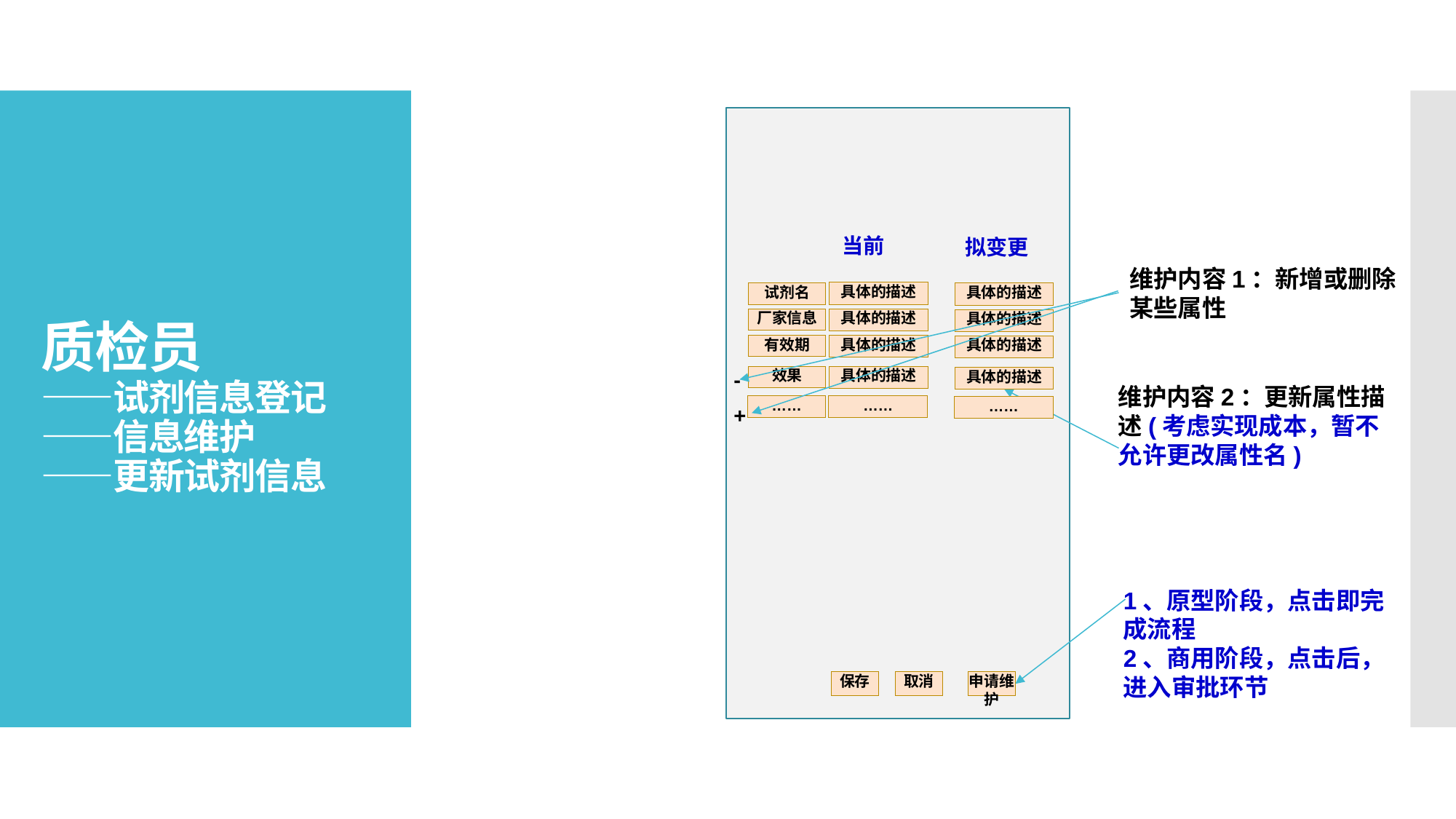

# 质检员 ——试剂信息登记 ——信息维护 ——更新试剂信息
当前
拟变更

维护内容1：新增或删除某些属性
具体的描述
试剂名
具体的描述
厂家信息
具体的描述
具体的描述
有效期
具体的描述
具体的描述
效果
具体的描述
-
具体的描述
维护内容2：更新属性描述(考虑实现成本，暂不允许更改属性名)
……
……
……
+
1、原型阶段，点击即完成流程
2、商用阶段，点击后，进入审批环节
保存
取消
申请维护